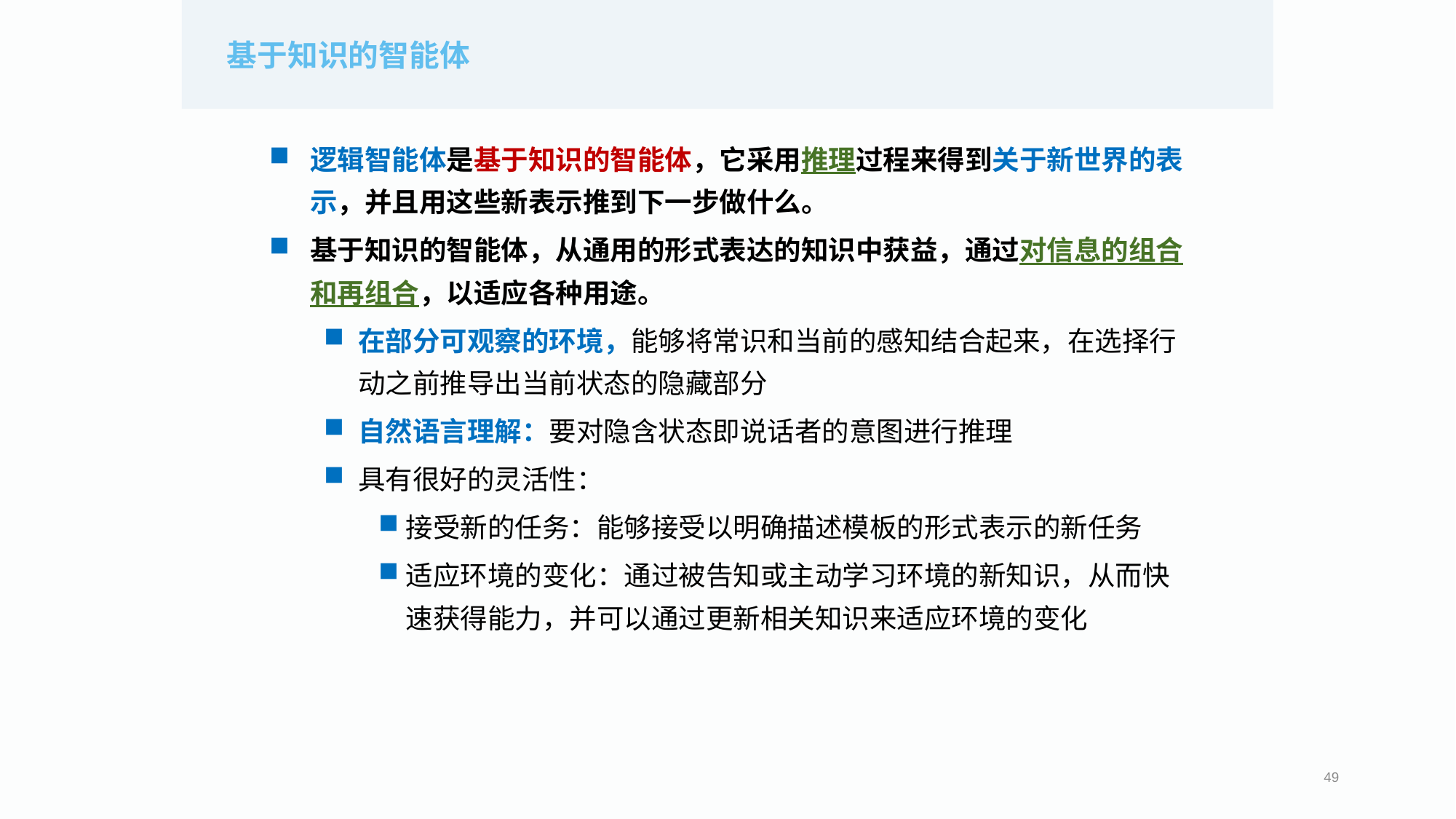

基于知识的智能体
逻辑智能体是基于知识的智能体，它采用推理过程来得到关于新世界的表示，并且用这些新表示推到下一步做什么。
基于知识的智能体，从通用的形式表达的知识中获益，通过对信息的组合和再组合，以适应各种用途。
在部分可观察的环境，能够将常识和当前的感知结合起来，在选择行动之前推导出当前状态的隐藏部分
自然语言理解：要对隐含状态即说话者的意图进行推理
具有很好的灵活性：
接受新的任务：能够接受以明确描述模板的形式表示的新任务
适应环境的变化：通过被告知或主动学习环境的新知识，从而快速获得能力，并可以通过更新相关知识来适应环境的变化
49